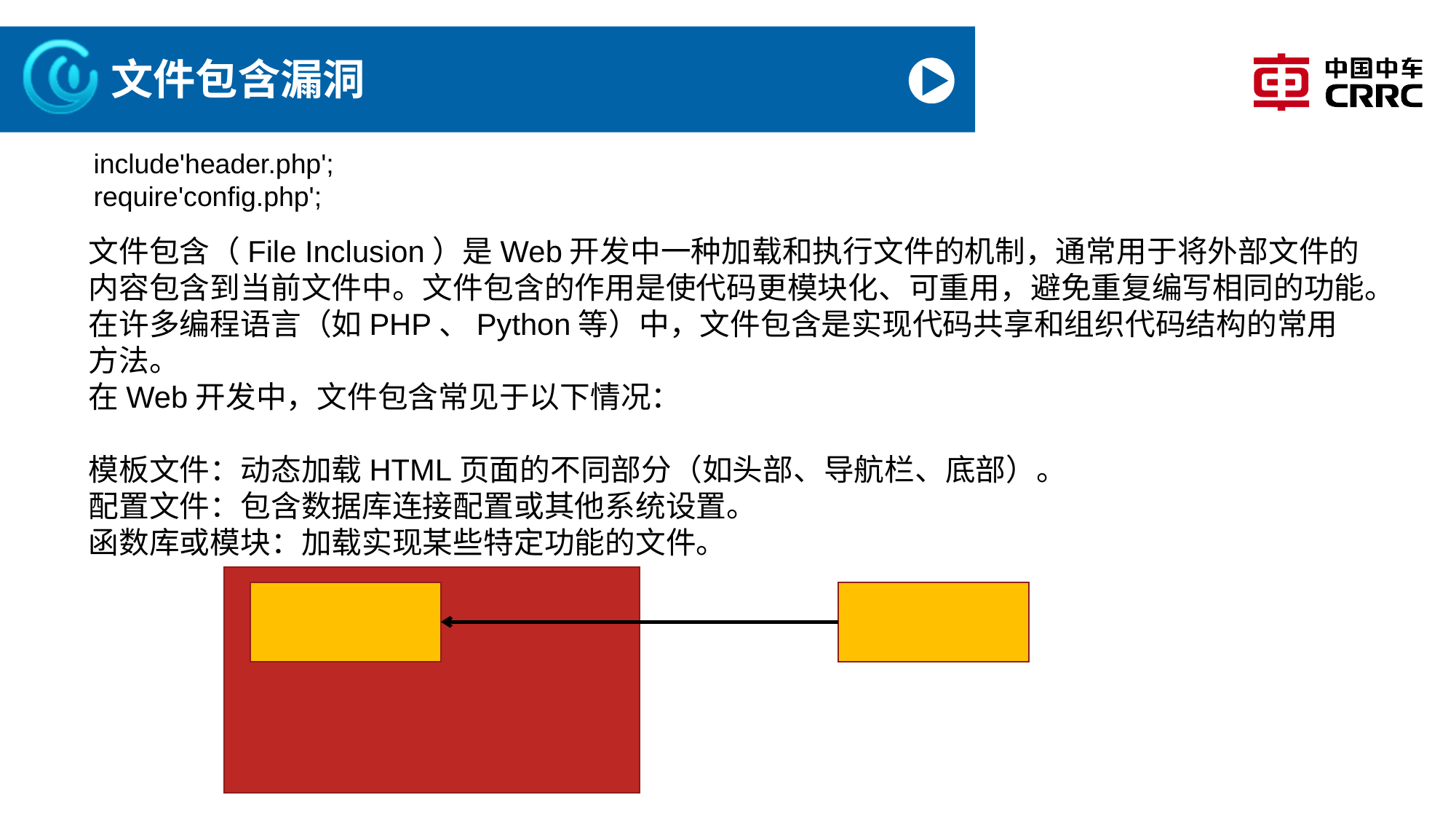

# 文件包含漏洞
include'header.php';
require'config.php';
文件包含（File Inclusion）是Web开发中一种加载和执行文件的机制，通常用于将外部文件的内容包含到当前文件中。文件包含的作用是使代码更模块化、可重用，避免重复编写相同的功能。在许多编程语言（如PHP、Python等）中，文件包含是实现代码共享和组织代码结构的常用方法。
在Web开发中，文件包含常见于以下情况：

模板文件：动态加载HTML页面的不同部分（如头部、导航栏、底部）。
配置文件：包含数据库连接配置或其他系统设置。
函数库或模块：加载实现某些特定功能的文件。

5